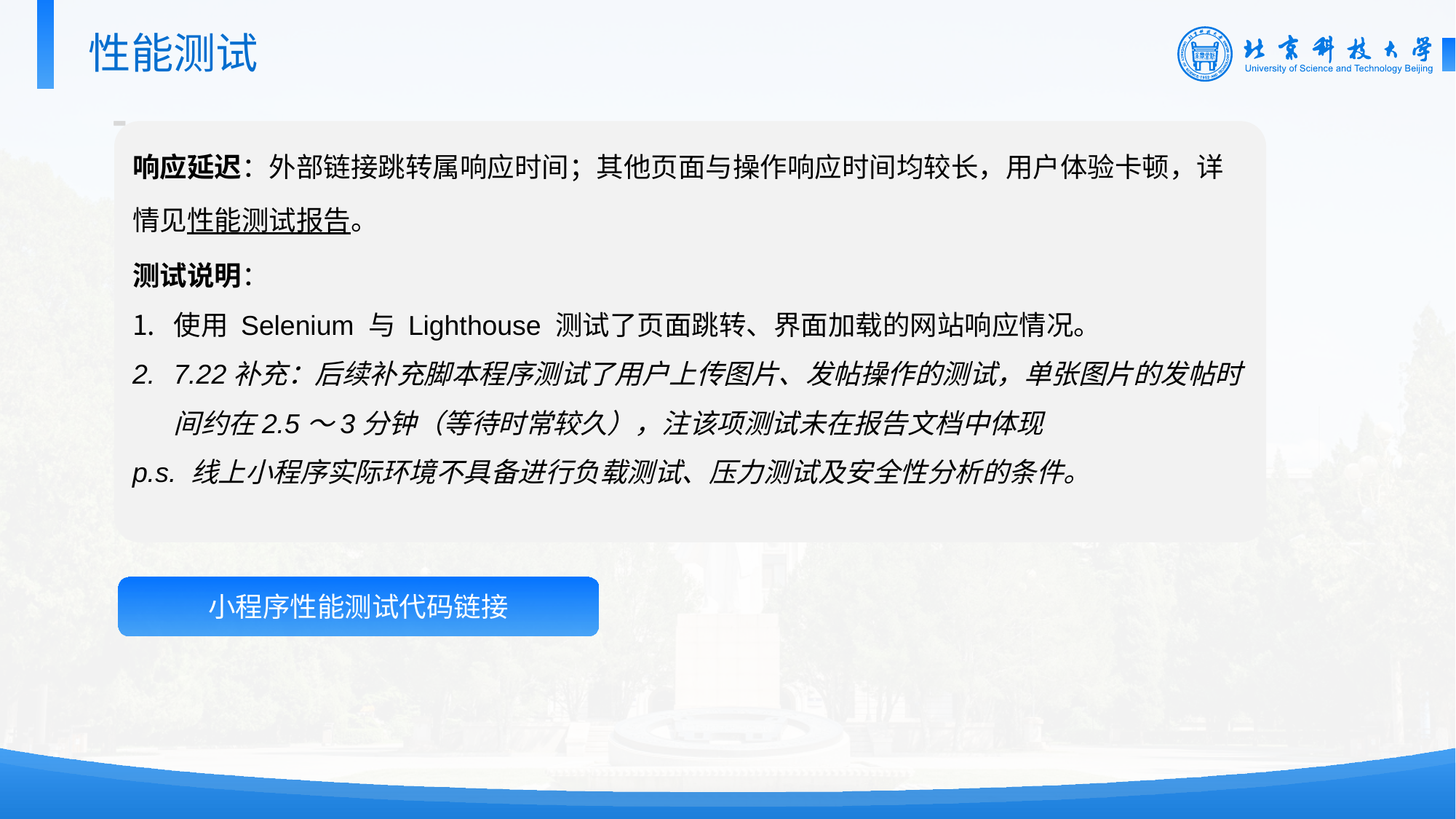

性能测试
响应延迟：外部链接跳转属响应时间；其他页面与操作响应时间均较长，用户体验卡顿，详情见性能测试报告。
测试说明：
使用 Selenium 与 Lighthouse 测试了页面跳转、界面加载的网站响应情况。
7.22补充：后续补充脚本程序测试了用户上传图片、发帖操作的测试，单张图片的发帖时间约在2.5～3分钟（等待时常较久），注该项测试未在报告文档中体现
p.s. 线上小程序实际环境不具备进行负载测试、压力测试及安全性分析的条件。
小程序性能测试代码链接